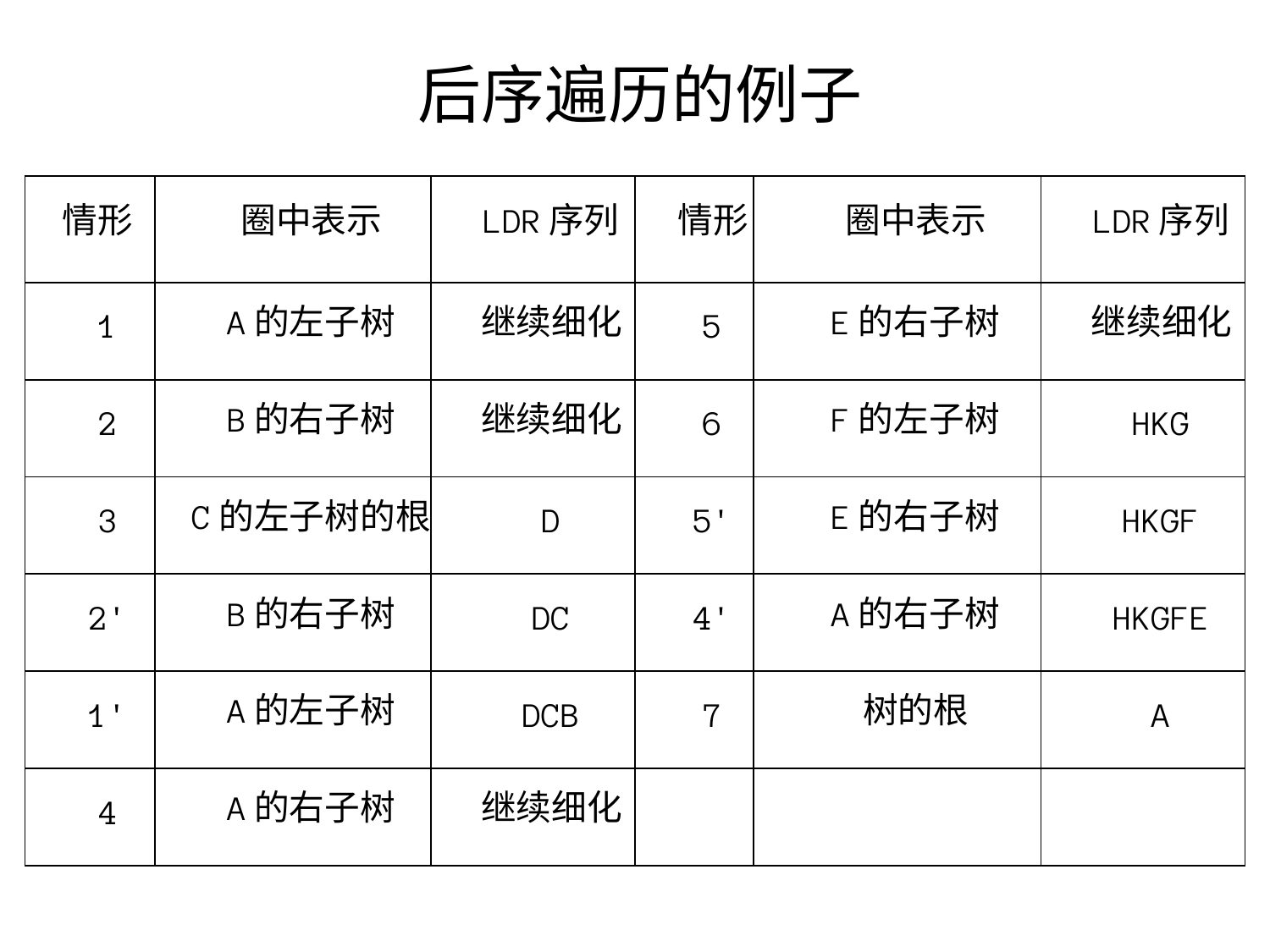

# 后序遍历的例子
| 情形 | 圈中表示 | LDR序列 | 情形 | 圈中表示 | LDR序列 |
| --- | --- | --- | --- | --- | --- |
| 1 | A的左子树 | 继续细化 | 5 | E的右子树 | 继续细化 |
| 2 | B的右子树 | 继续细化 | 6 | F的左子树 | HKG |
| 3 | C的左子树的根 | D | 5' | E的右子树 | HKGF |
| 2' | B的右子树 | DC | 4' | A的右子树 | HKGFE |
| 1' | A的左子树 | DCB | 7 | 树的根 | A |
| 4 | A的右子树 | 继续细化 |  |  |  |
116